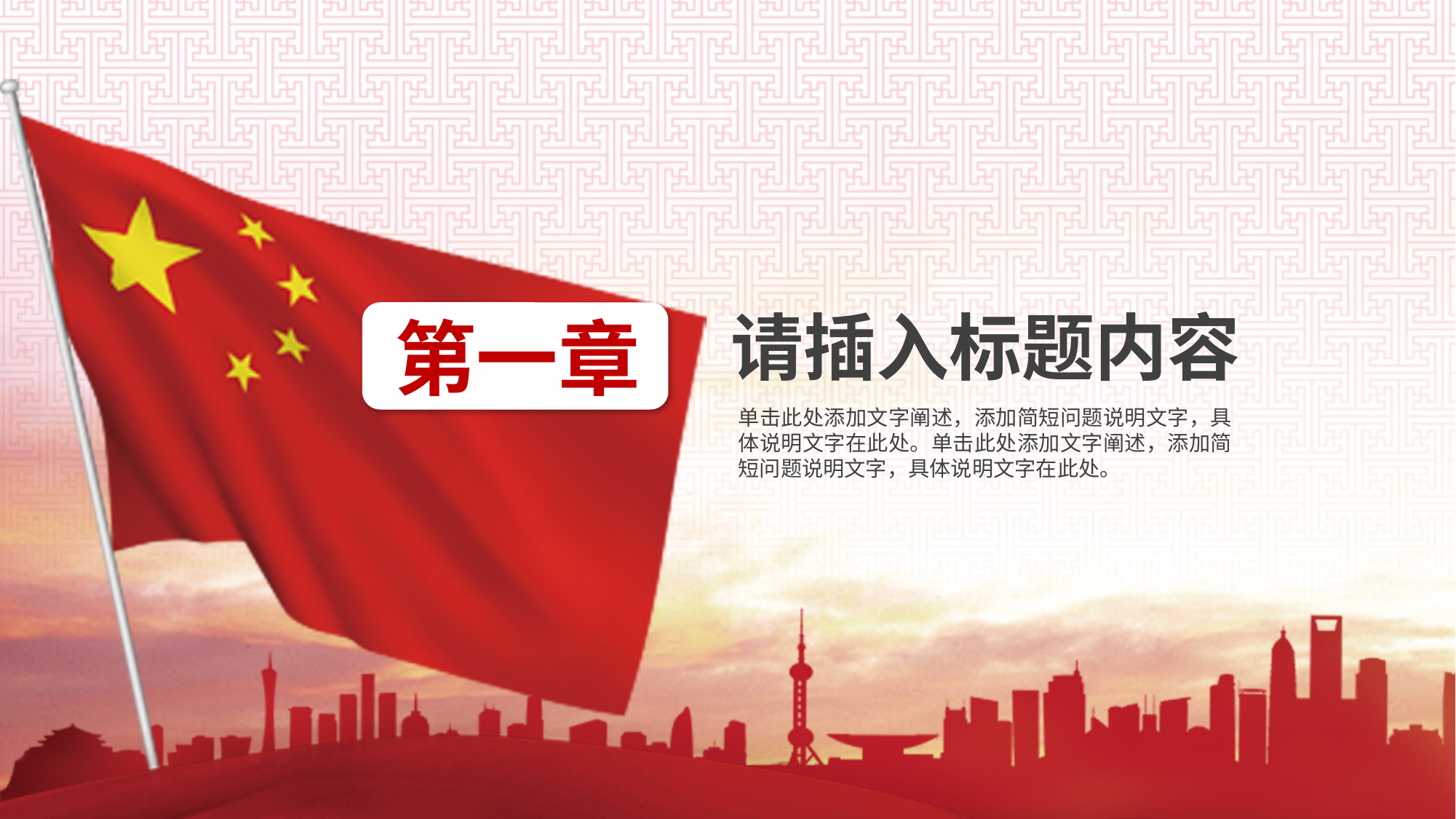

请插入标题内容
第一章

单击此处添加文字阐述，添加简短问题说明文字，具体说明文字在此处。单击此处添加文字阐述，添加简短问题说明文字，具体说明文字在此处。